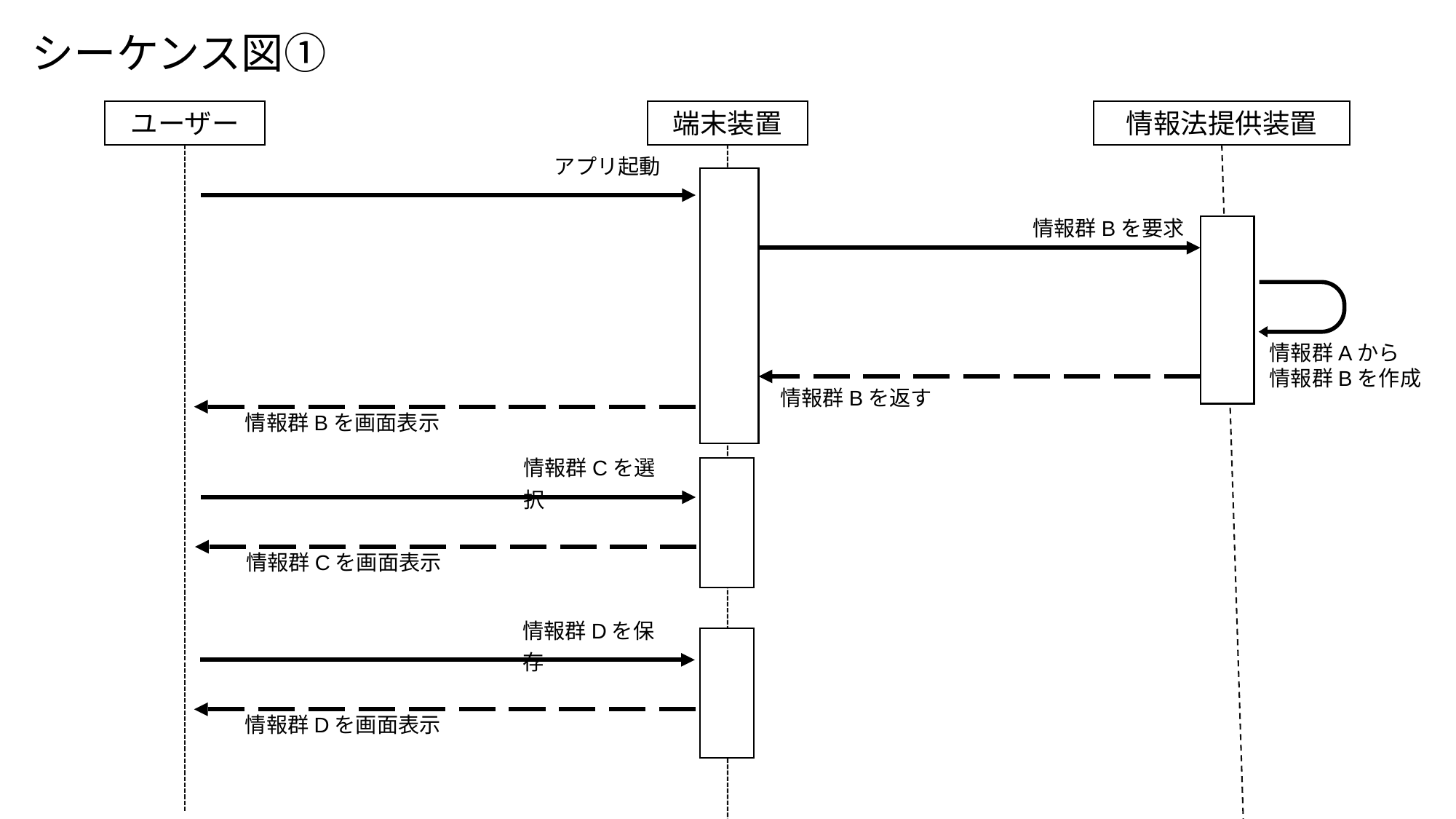

シーケンス図①
ユーザー
端末装置
情報法提供装置
アプリ起動

情報群Bを要求

情報群Aから
情報群Bを作成
情報群Bを返す
情報群Bを画面表示
情報群Cを選択

情報群Cを画面表示
情報群Dを保存

情報群Dを画面表示